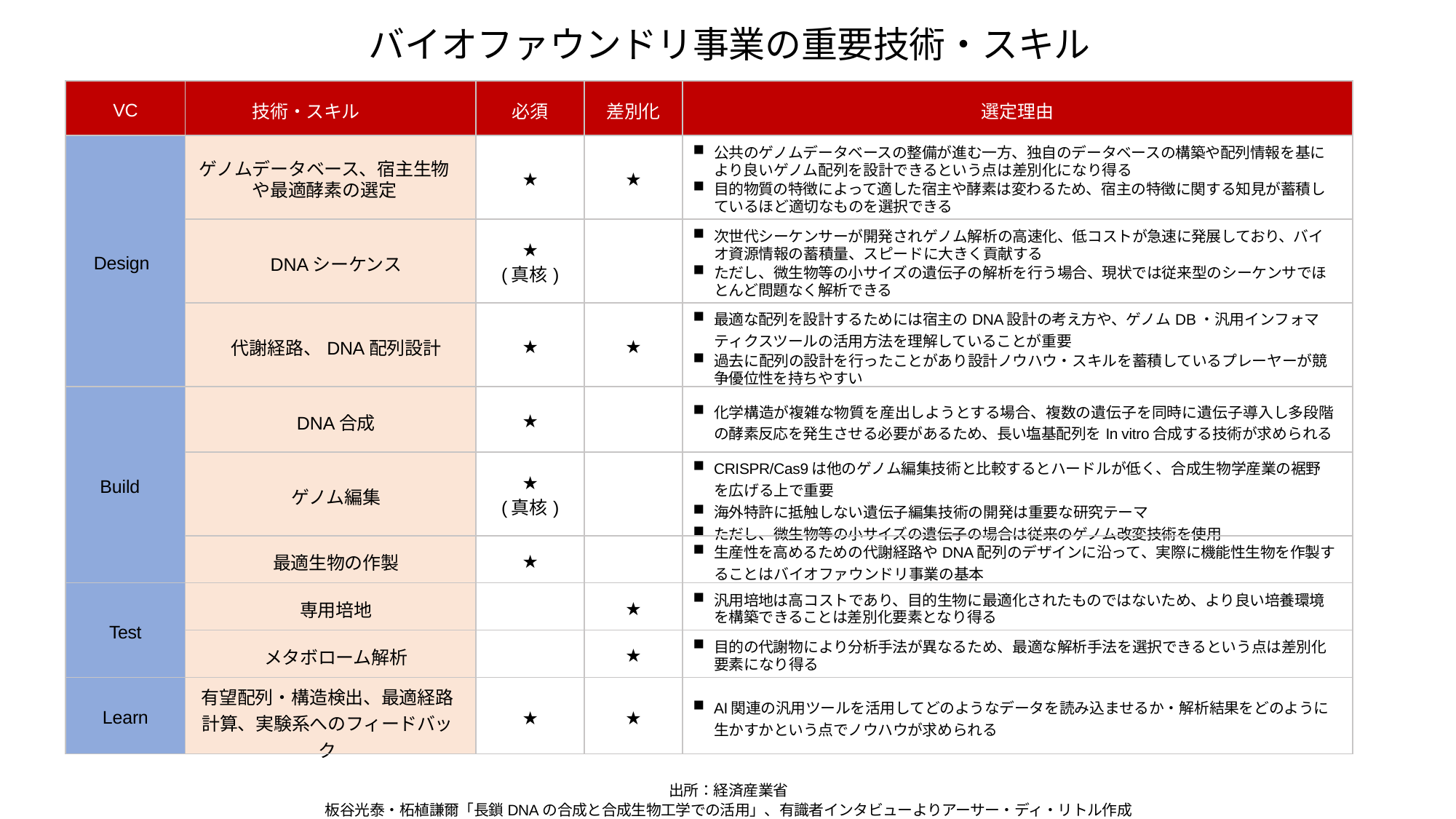

バイオファウンドリ事業の重要技術・スキル
| VC | 技術・スキル | 必須 | 差別化 | 選定理由 |
| --- | --- | --- | --- | --- |
| Design | ゲノムデータベース、宿主生物や最適酵素の選定 | ★ | ★ | 公共のゲノムデータベースの整備が進む一方、独自のデータベースの構築や配列情報を基により良いゲノム配列を設計できるという点は差別化になり得る 目的物質の特徴によって適した宿主や酵素は変わるため、宿主の特徴に関する知見が蓄積しているほど適切なものを選択できる |
|  | DNAシーケンス | ★ (真核) |  | 次世代シーケンサーが開発されゲノム解析の高速化、低コストが急速に発展しており、バイオ資源情報の蓄積量、スピードに大きく貢献する ただし、微生物等の小サイズの遺伝子の解析を行う場合、現状では従来型のシーケンサでほとんど問題なく解析できる |
|  | 代謝経路、DNA配列設計 | ★ | ★ | 最適な配列を設計するためには宿主のDNA設計の考え方や、ゲノムDB・汎用インフォマティクスツールの活用方法を理解していることが重要 過去に配列の設計を行ったことがあり設計ノウハウ・スキルを蓄積しているプレーヤーが競争優位性を持ちやすい |
| Build | DNA合成 | ★ |  | 化学構造が複雑な物質を産出しようとする場合、複数の遺伝子を同時に遺伝子導入し多段階の酵素反応を発生させる必要があるため、長い塩基配列をIn vitro合成する技術が求められる |
|  | ゲノム編集 | ★ (真核) |  | CRISPR/Cas9は他のゲノム編集技術と比較するとハードルが低く、合成生物学産業の裾野を広げる上で重要 海外特許に抵触しない遺伝子編集技術の開発は重要な研究テーマ ただし、微生物等の小サイズの遺伝子の場合は従来のゲノム改変技術を使用 |
|  | 最適生物の作製 | ★ |  | 生産性を高めるための代謝経路やDNA配列のデザインに沿って、実際に機能性生物を作製することはバイオファウンドリ事業の基本 |
| Test | 専用培地 |  | ★ | 汎用培地は高コストであり、目的生物に最適化されたものではないため、より良い培養環境を構築できることは差別化要素となり得る |
|  | メタボローム解析 |  | ★ | 目的の代謝物により分析手法が異なるため、最適な解析手法を選択できるという点は差別化要素になり得る |
| Learn | 有望配列・構造検出、最適経路計算、実験系へのフィードバック | ★ | ★ | AI関連の汎用ツールを活用してどのようなデータを読み込ませるか・解析結果をどのように生かすかという点でノウハウが求められる |
出所：経済産業省
板谷光泰・柘植謙爾「長鎖DNAの合成と合成生物工学での活用」、有識者インタビューよりアーサー・ディ・リトル作成